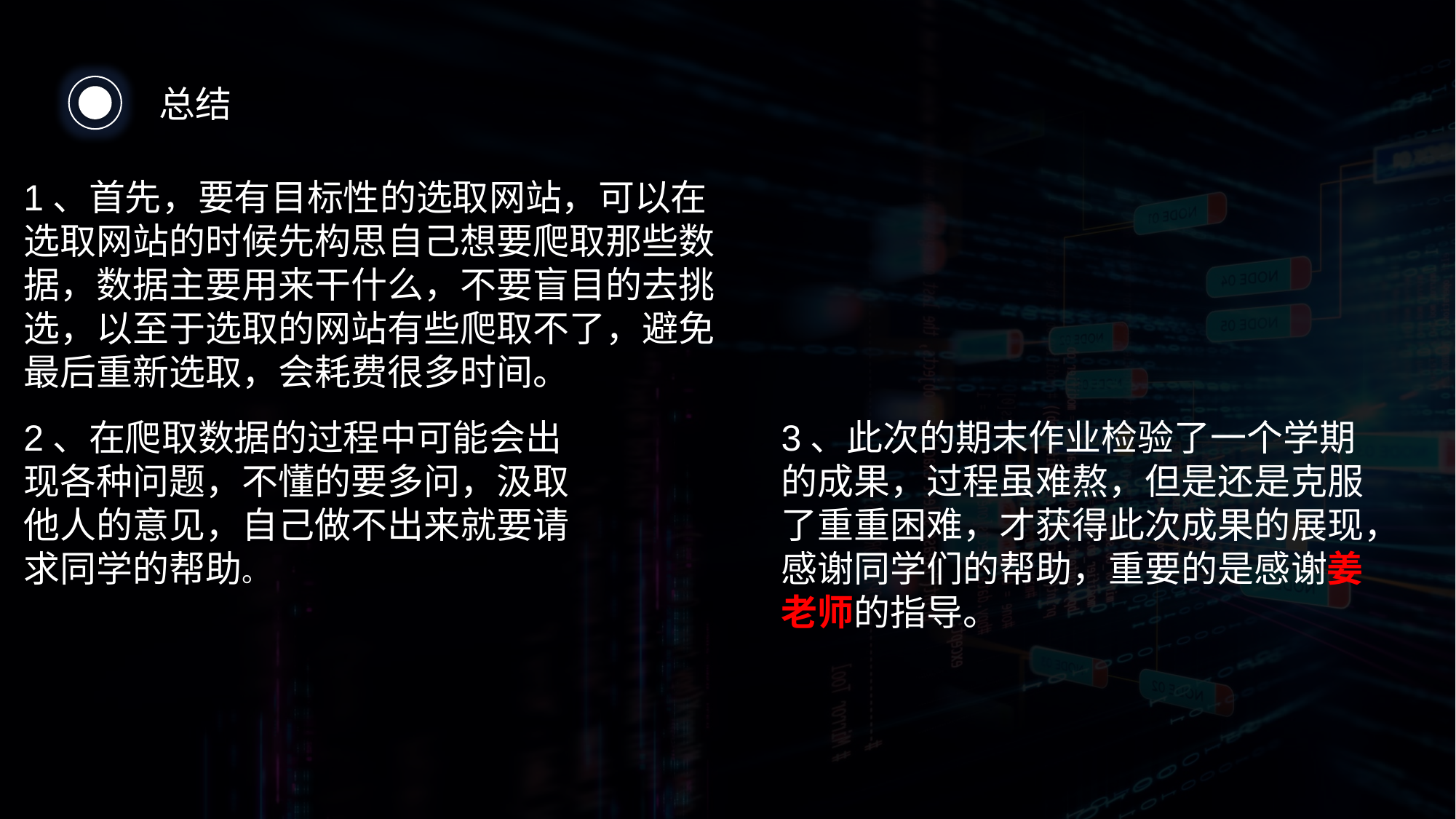

总结

1、首先，要有目标性的选取网站，可以在选取网站的时候先构思自己想要爬取那些数据，数据主要用来干什么，不要盲目的去挑选，以至于选取的网站有些爬取不了，避免最后重新选取，会耗费很多时间。
2、在爬取数据的过程中可能会出现各种问题，不懂的要多问，汲取他人的意见，自己做不出来就要请求同学的帮助。
3、此次的期末作业检验了一个学期的成果，过程虽难熬，但是还是克服了重重困难，才获得此次成果的展现，感谢同学们的帮助，重要的是感谢姜老师的指导。